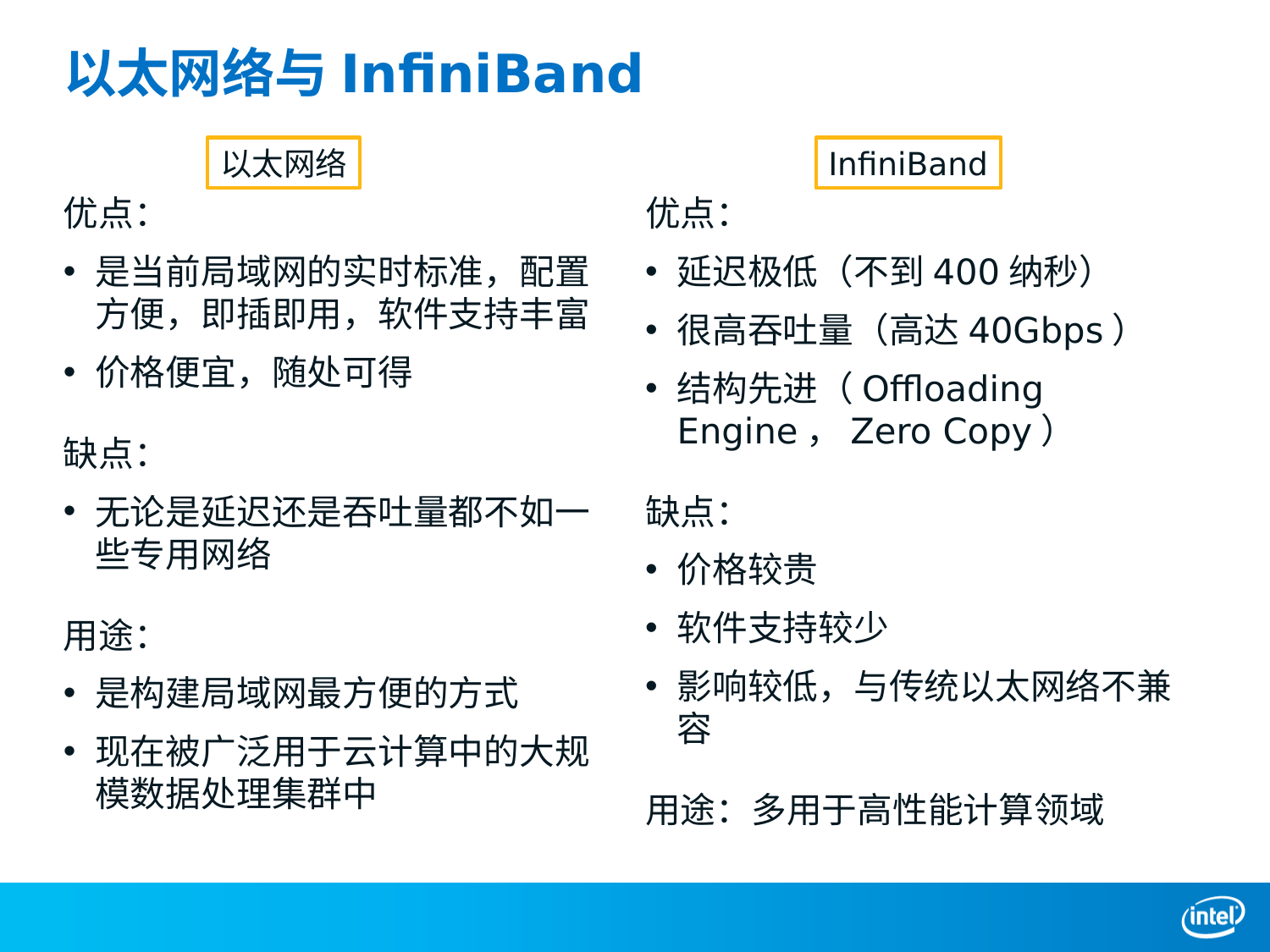

# 以太网络与InfiniBand
以太网络
InfiniBand
优点：
是当前局域网的实时标准，配置方便，即插即用，软件支持丰富
价格便宜，随处可得
缺点：
无论是延迟还是吞吐量都不如一些专用网络
用途：
是构建局域网最方便的方式
现在被广泛用于云计算中的大规模数据处理集群中
优点：
延迟极低（不到400纳秒）
很高吞吐量（高达40Gbps）
结构先进（Offloading Engine，Zero Copy）
缺点：
价格较贵
软件支持较少
影响较低，与传统以太网络不兼容
用途：多用于高性能计算领域